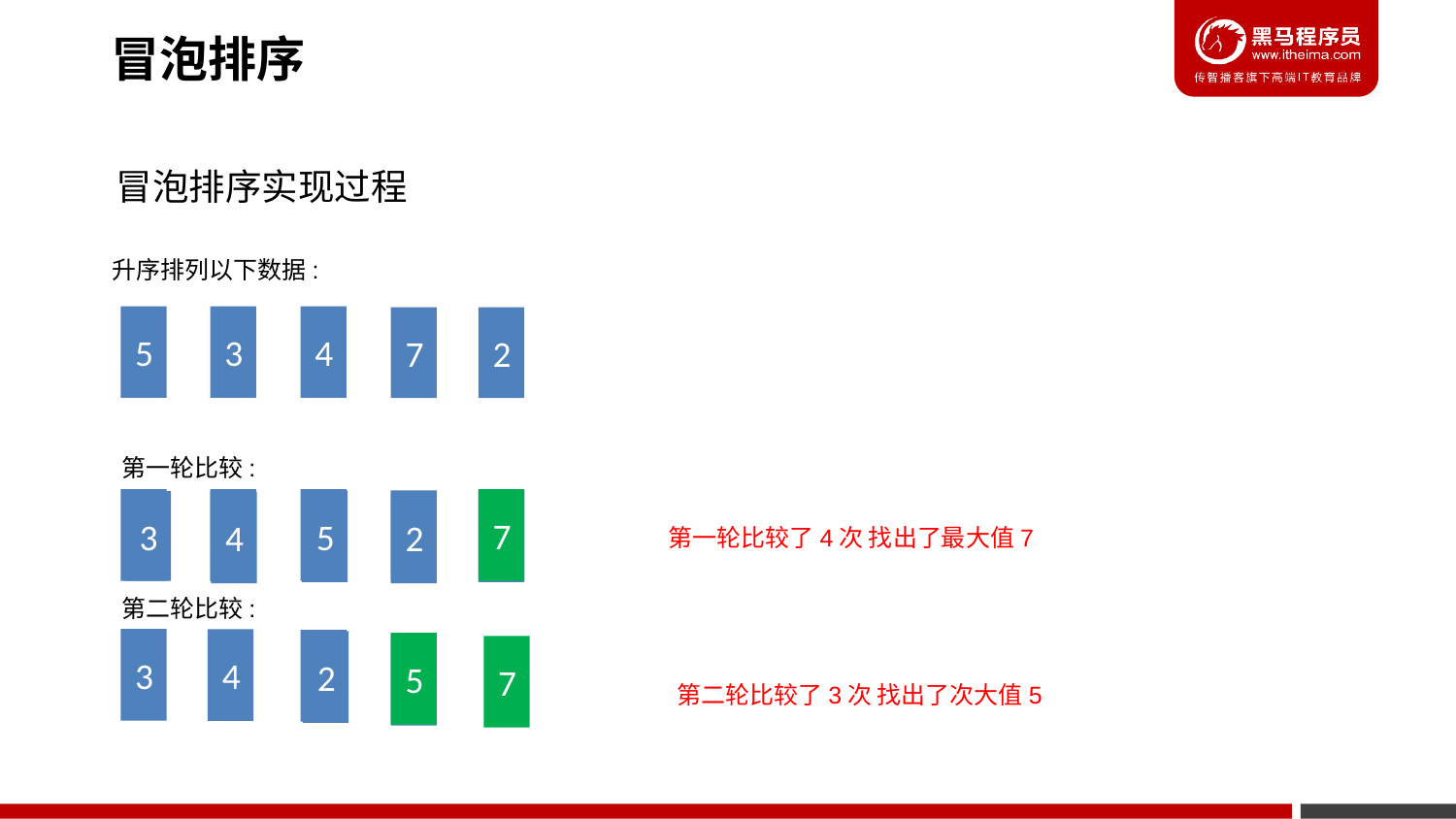

冒泡排序
冒泡排序实现过程
升序排列以下数据:
5
3
4
7
2
第一轮比较:
5
3
4
7
7
2
5
7
5
3
4
2
第一轮比较了4次 找出了最大值7
第二轮比较:
3
4
5
2
5
2
7
第二轮比较了3次 找出了次大值5